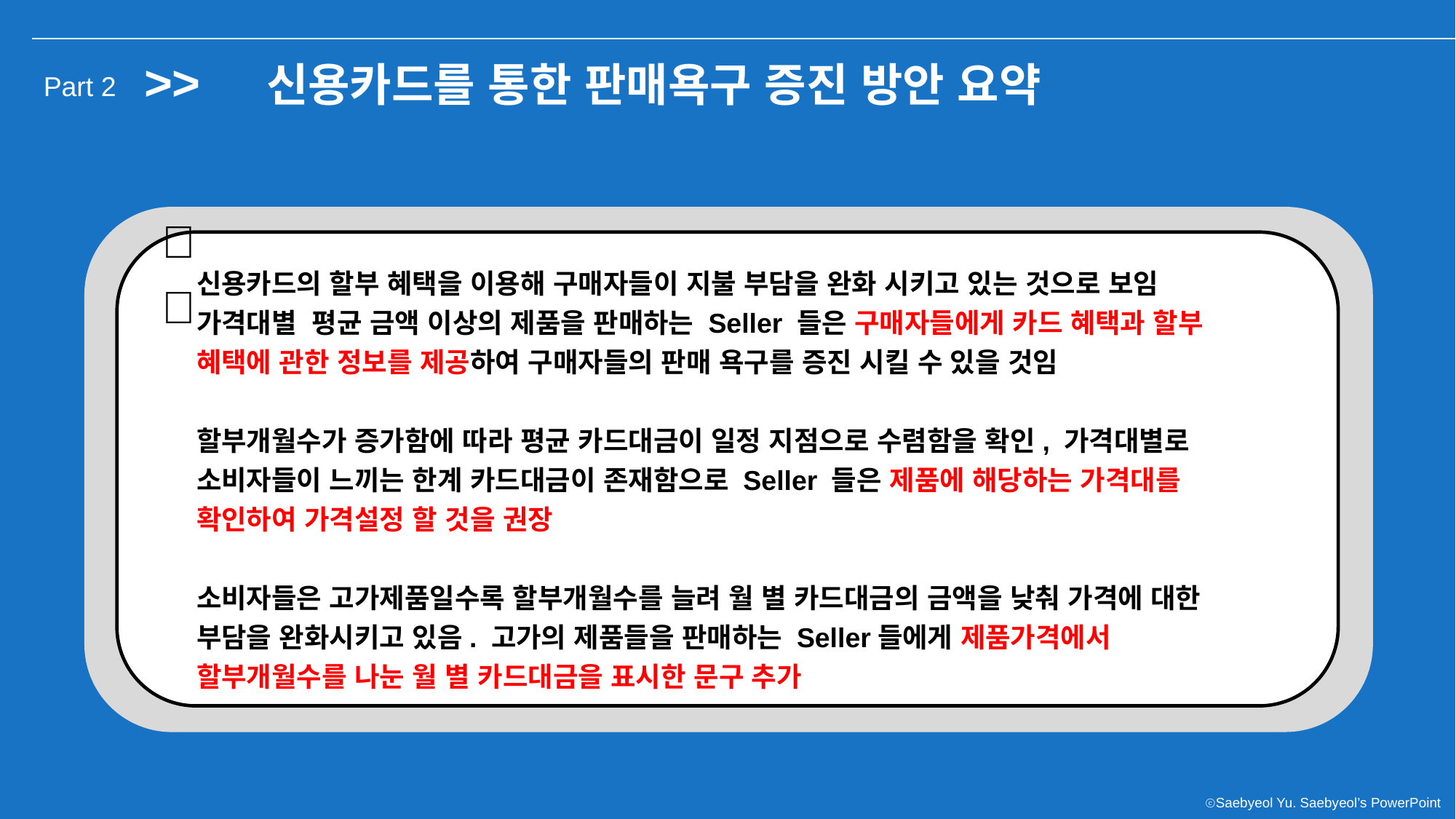

>>
신용카드를 통한 판매욕구 증진 방안 요약
Part 2
💡

신용카드의 할부 혜택을 이용해 구매자들이 지불 부담을 완화 시키고 있는 것으로 보임
가격대별  평균 금액 이상의 제품을 판매하는 Seller 들은 구매자들에게 카드 혜택과 할부 혜택에 관한 정보를 제공하여 구매자들의 판매 욕구를 증진 시킬 수 있을 것임
할부개월수가 증가함에 따라 평균 카드대금이 일정 지점으로 수렴함을 확인, 가격대별로 소비자들이 느끼는 한계 카드대금이 존재함으로 Seller 들은 제품에 해당하는 가격대를 확인하여 가격설정 할 것을 권장

소비자들은 고가제품일수록 할부개월수를 늘려 월 별 카드대금의 금액을 낮춰 가격에 대한 부담을 완화시키고 있음. 고가의 제품들을 판매하는 Seller들에게 제품가격에서 할부개월수를 나눈 월 별 카드대금을 표시한 문구 추가